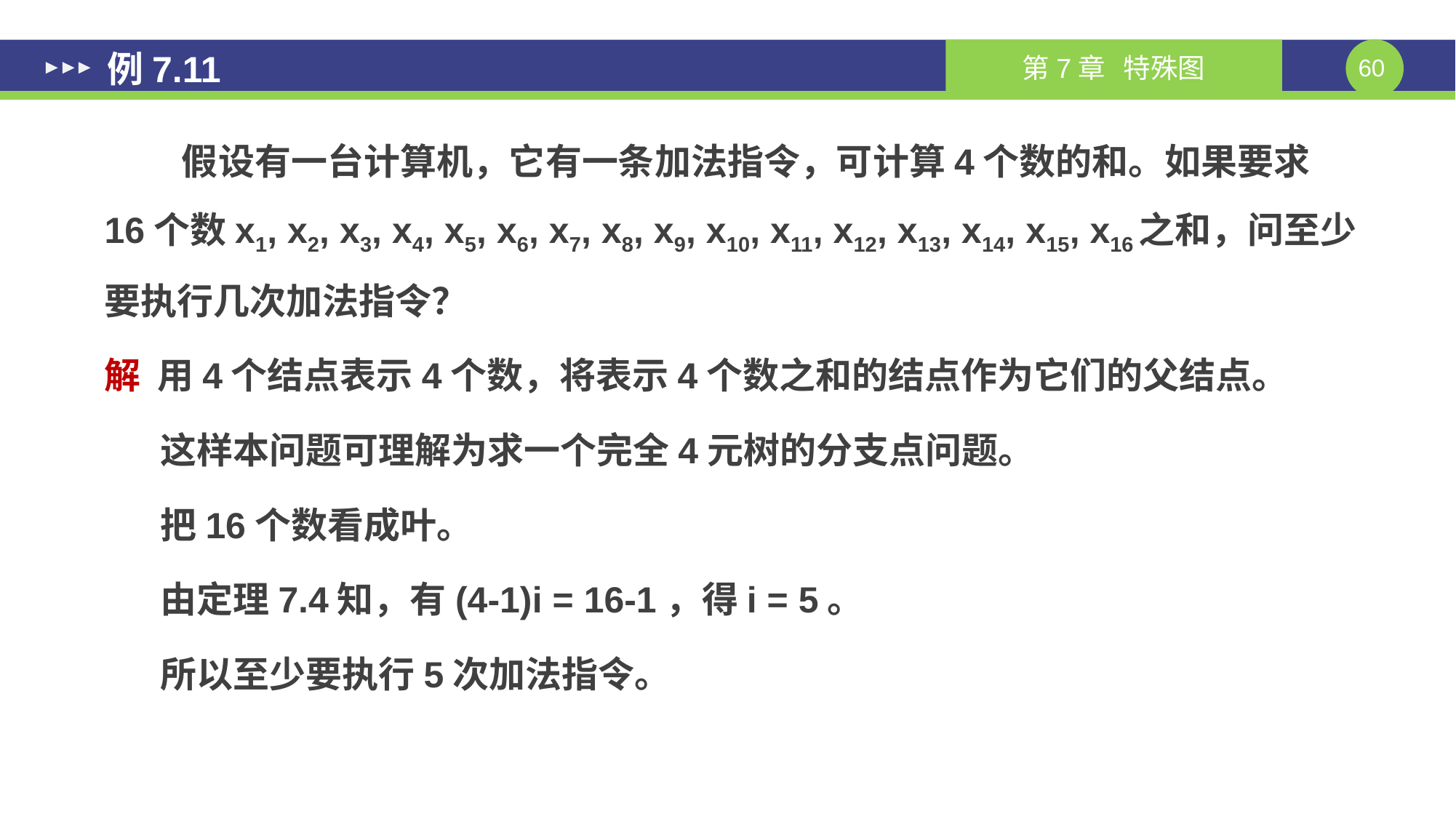

# 例7.11
假设有一台计算机，它有一条加法指令，可计算4个数的和。如果要求16个数x1, x2, x3, x4, x5, x6, x7, x8, x9, x10, x11, x12, x13, x14, x15, x16之和，问至少要执行几次加法指令？
解  用4个结点表示4个数，将表示4个数之和的结点作为它们的父结点。
这样本问题可理解为求一个完全4元树的分支点问题。
把16个数看成叶。
由定理7.4知，有(4-1)i = 16-1，得i = 5。
所以至少要执行5次加法指令。